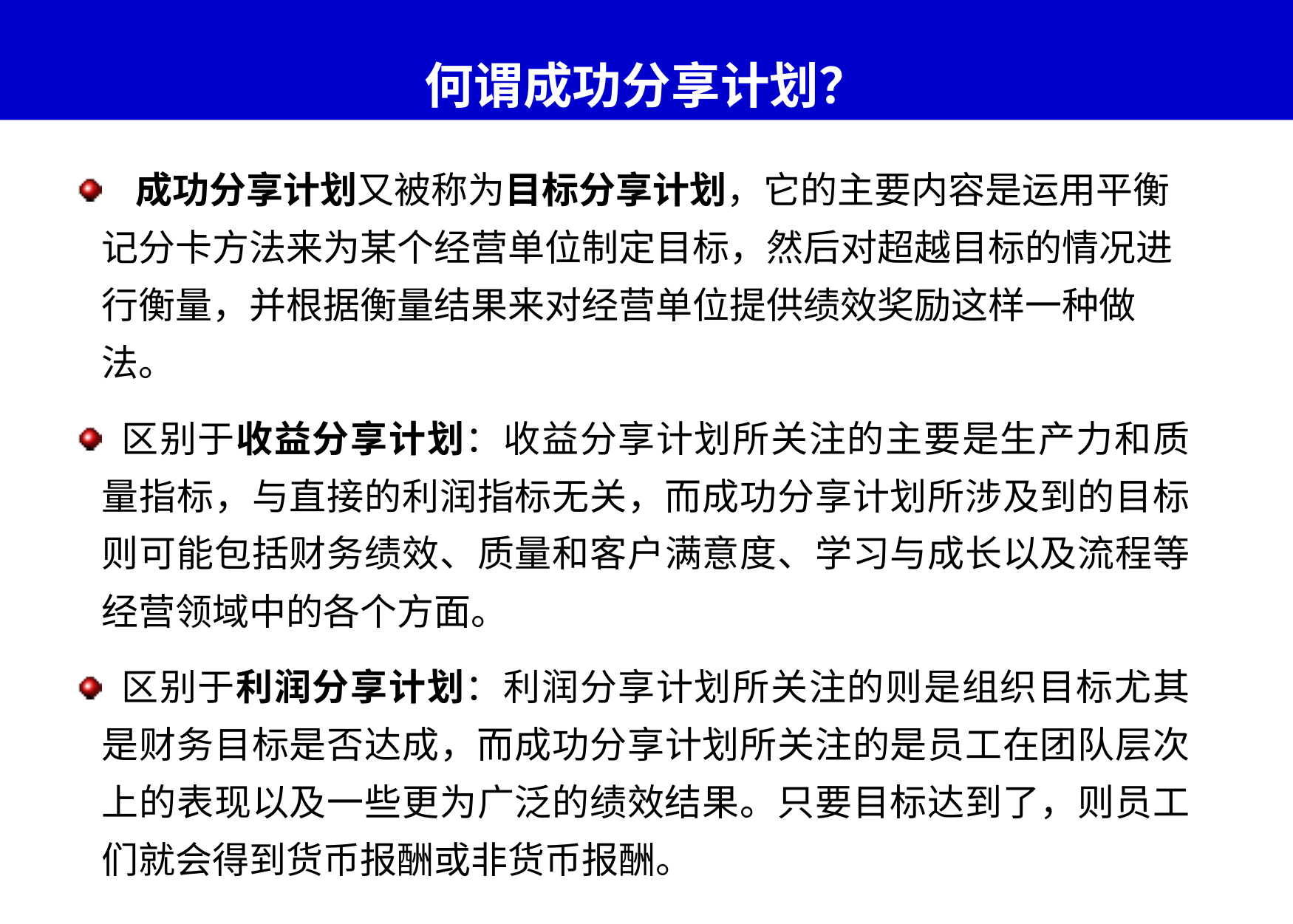

# 何谓成功分享计划？
   成功分享计划又被称为目标分享计划，它的主要内容是运用平衡记分卡方法来为某个经营单位制定目标，然后对超越目标的情况进行衡量，并根据衡量结果来对经营单位提供绩效奖励这样一种做法。
 区别于收益分享计划：收益分享计划所关注的主要是生产力和质量指标，与直接的利润指标无关，而成功分享计划所涉及到的目标则可能包括财务绩效、质量和客户满意度、学习与成长以及流程等经营领域中的各个方面。
 区别于利润分享计划：利润分享计划所关注的则是组织目标尤其是财务目标是否达成，而成功分享计划所关注的是员工在团队层次上的表现以及一些更为广泛的绩效结果。只要目标达到了，则员工们就会得到货币报酬或非货币报酬。